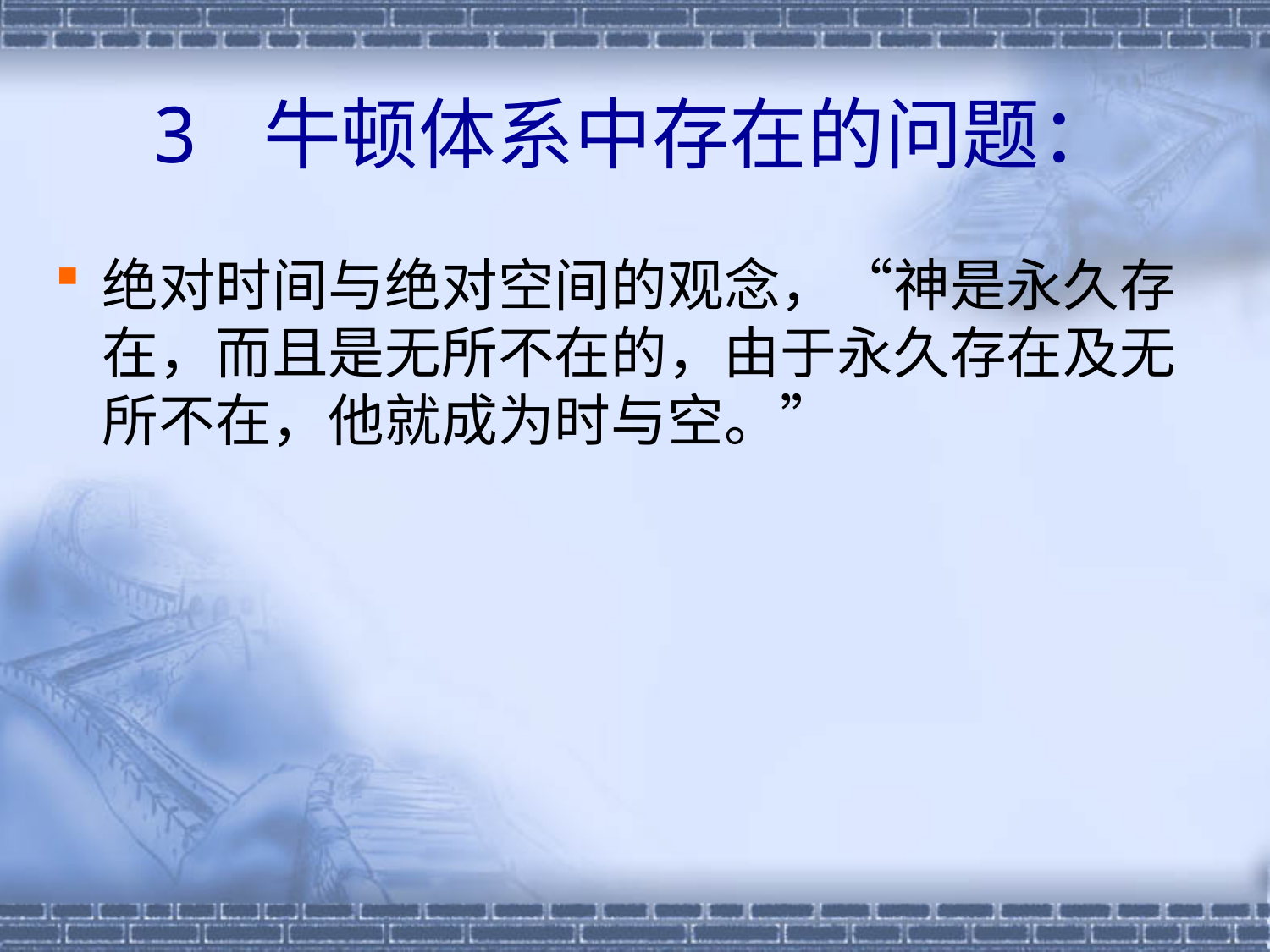

# 3 牛顿体系中存在的问题：
绝对时间与绝对空间的观念，“神是永久存在，而且是无所不在的，由于永久存在及无所不在，他就成为时与空。”